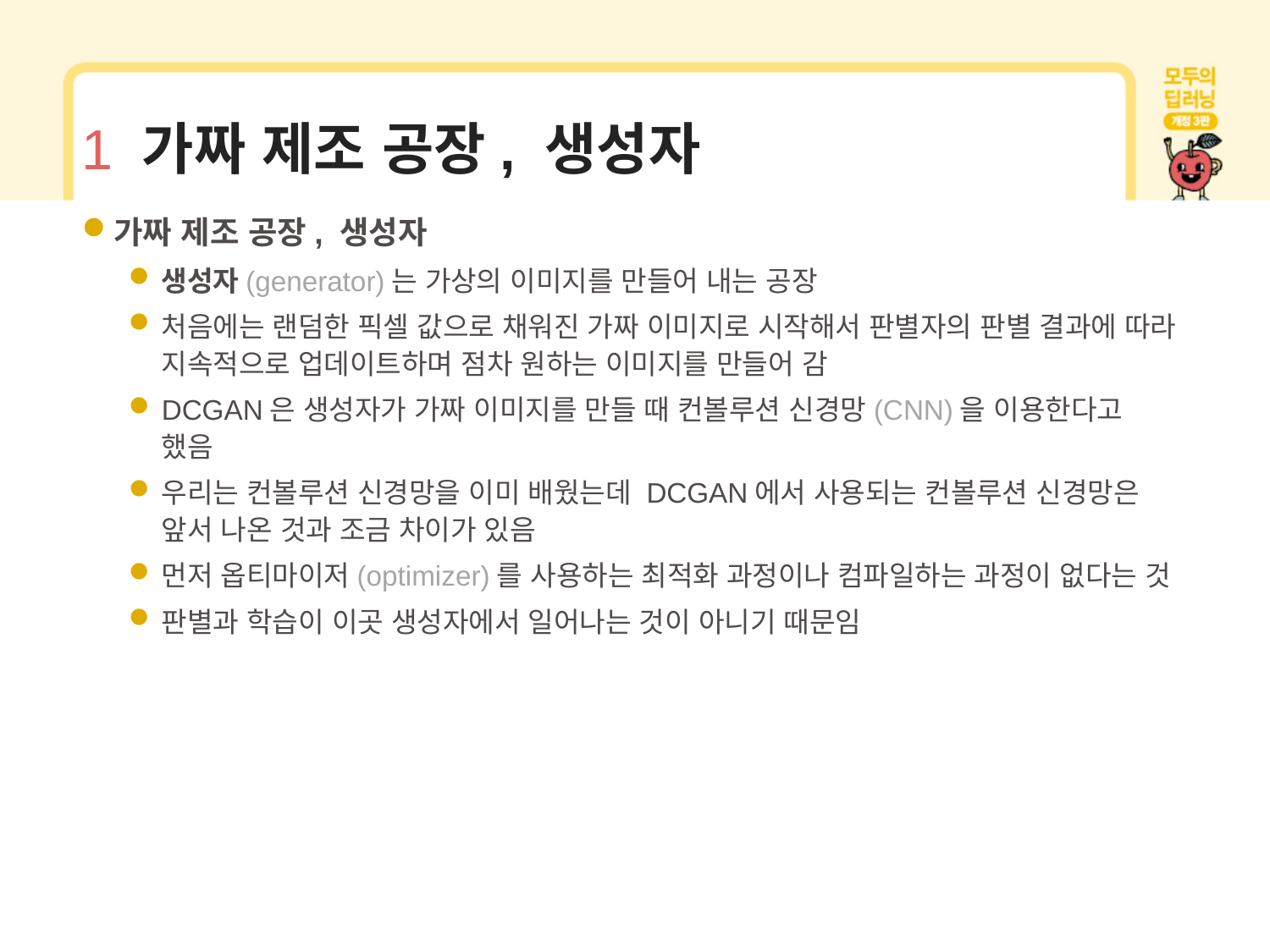

# 1 가짜 제조 공장, 생성자
가짜 제조 공장, 생성자
생성자(generator)는 가상의 이미지를 만들어 내는 공장
처음에는 랜덤한 픽셀 값으로 채워진 가짜 이미지로 시작해서 판별자의 판별 결과에 따라 지속적으로 업데이트하며 점차 원하는 이미지를 만들어 감
DCGAN은 생성자가 가짜 이미지를 만들 때 컨볼루션 신경망(CNN)을 이용한다고 했음
우리는 컨볼루션 신경망을 이미 배웠는데 DCGAN에서 사용되는 컨볼루션 신경망은 앞서 나온 것과 조금 차이가 있음
먼저 옵티마이저(optimizer)를 사용하는 최적화 과정이나 컴파일하는 과정이 없다는 것
판별과 학습이 이곳 생성자에서 일어나는 것이 아니기 때문임